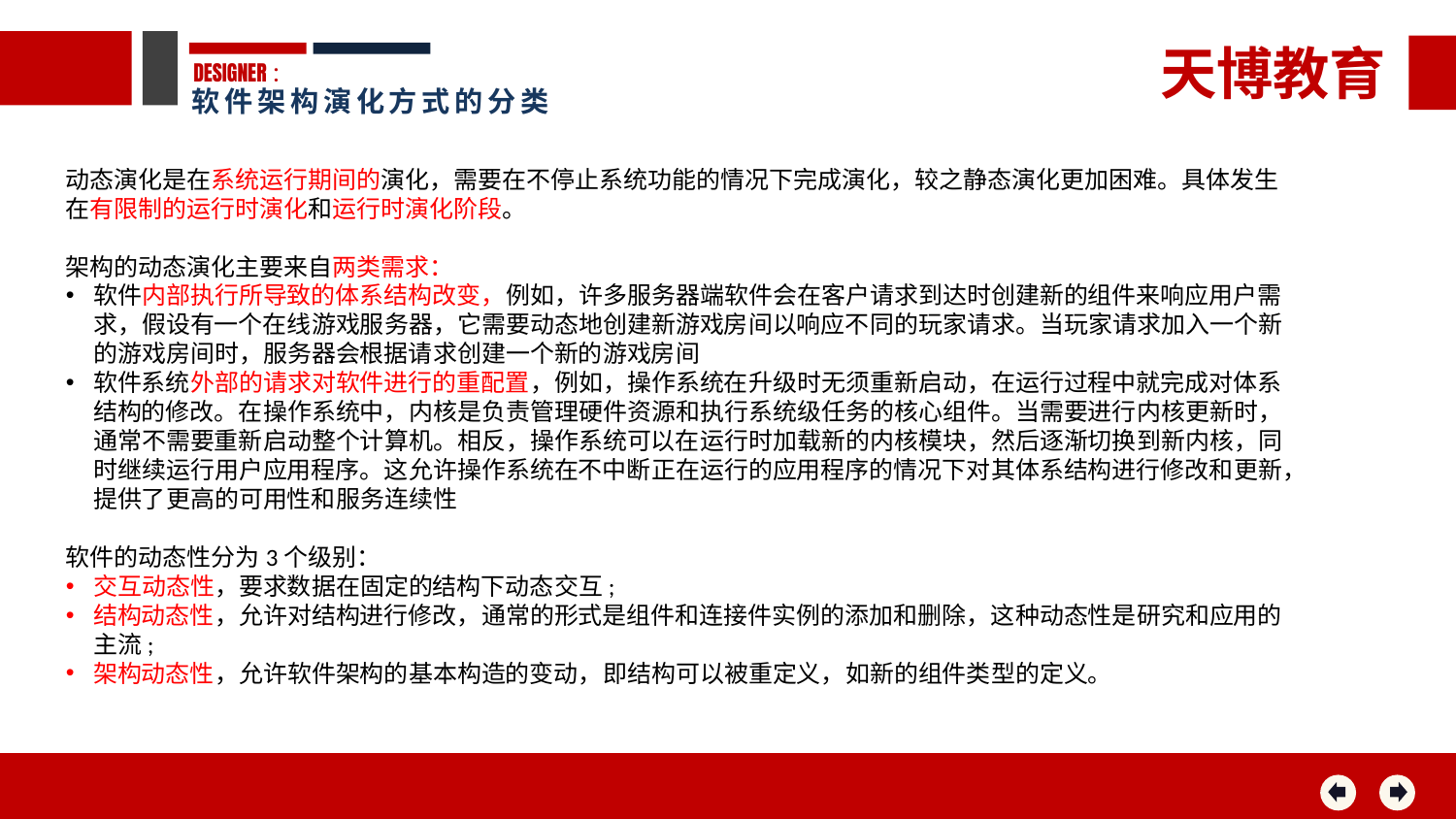

天博教育

DESIGNER：
软件架构演化方式的分类
动态演化是在系统运行期间的演化，需要在不停止系统功能的情况下完成演化，较之静态演化更加困难。具体发生在有限制的运行时演化和运行时演化阶段。

架构的动态演化主要来自两类需求：
软件内部执行所导致的体系结构改变，例如，许多服务器端软件会在客户请求到达时创建新的组件来响应用户需求，假设有一个在线游戏服务器，它需要动态地创建新游戏房间以响应不同的玩家请求。当玩家请求加入一个新的游戏房间时，服务器会根据请求创建一个新的游戏房间
软件系统外部的请求对软件进行的重配置，例如，操作系统在升级时无须重新启动，在运行过程中就完成对体系结构的修改。在操作系统中，内核是负责管理硬件资源和执行系统级任务的核心组件。当需要进行内核更新时，通常不需要重新启动整个计算机。相反，操作系统可以在运行时加载新的内核模块，然后逐渐切换到新内核，同时继续运行用户应用程序。这允许操作系统在不中断正在运行的应用程序的情况下对其体系结构进行修改和更新，提供了更高的可用性和服务连续性

软件的动态性分为3个级别：
交互动态性，要求数据在固定的结构下动态交互;
结构动态性，允许对结构进行修改，通常的形式是组件和连接件实例的添加和删除，这种动态性是研究和应用的主流;
架构动态性，允许软件架构的基本构造的变动，即结构可以被重定义，如新的组件类型的定义。